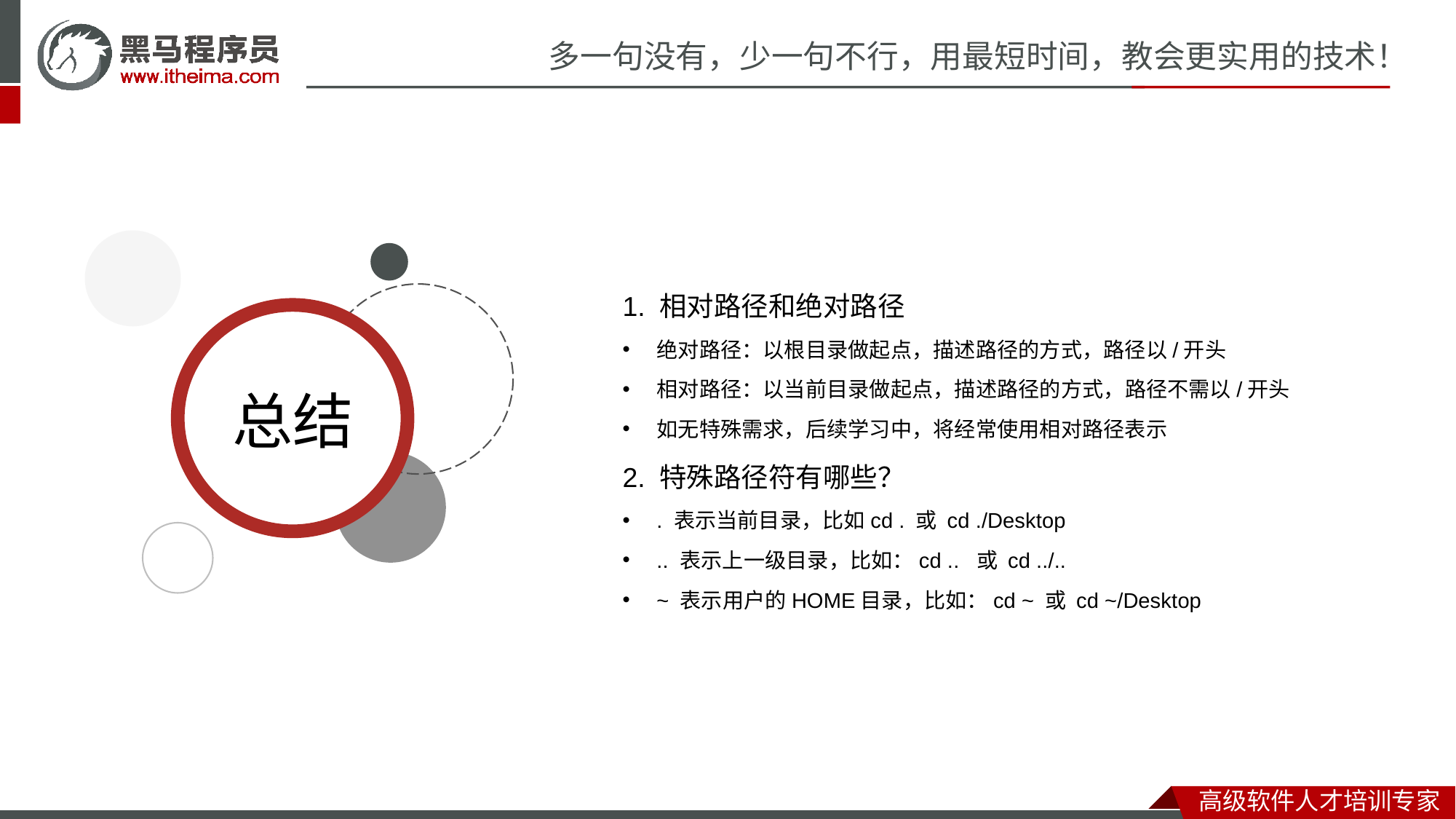

1. 相对路径和绝对路径
绝对路径：以根目录做起点，描述路径的方式，路径以/开头
相对路径：以当前目录做起点，描述路径的方式，路径不需以/开头
如无特殊需求，后续学习中，将经常使用相对路径表示
2. 特殊路径符有哪些？
. 表示当前目录，比如cd . 或 cd ./Desktop
.. 表示上一级目录，比如：cd ..  或 cd ../..
~ 表示用户的HOME目录，比如：cd ~ 或 cd ~/Desktop